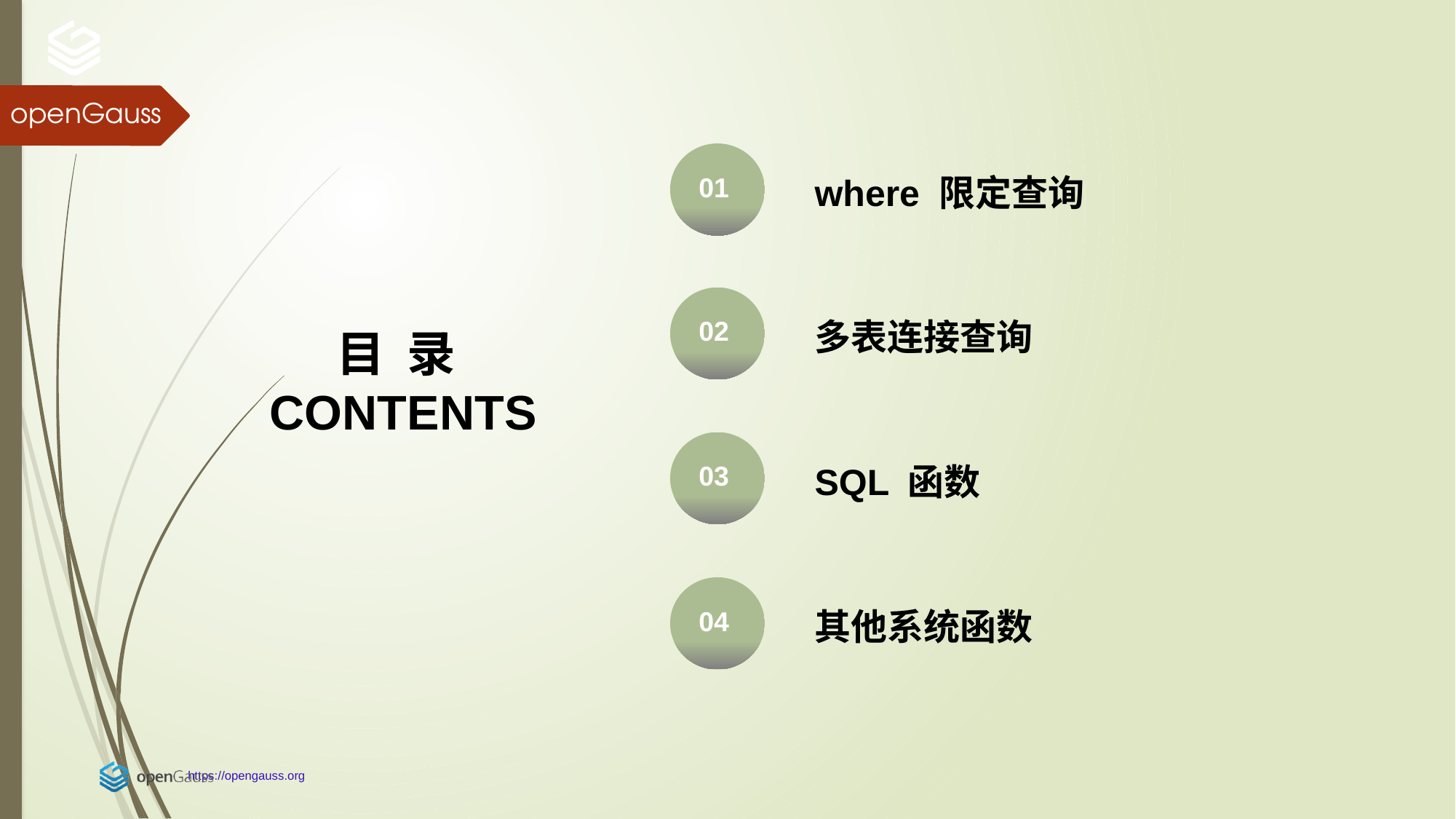

openGauss

01
where 限定查询

02
多表连接查询
     目  录 CONTENTS

03
SQL 函数

04
其他系统函数